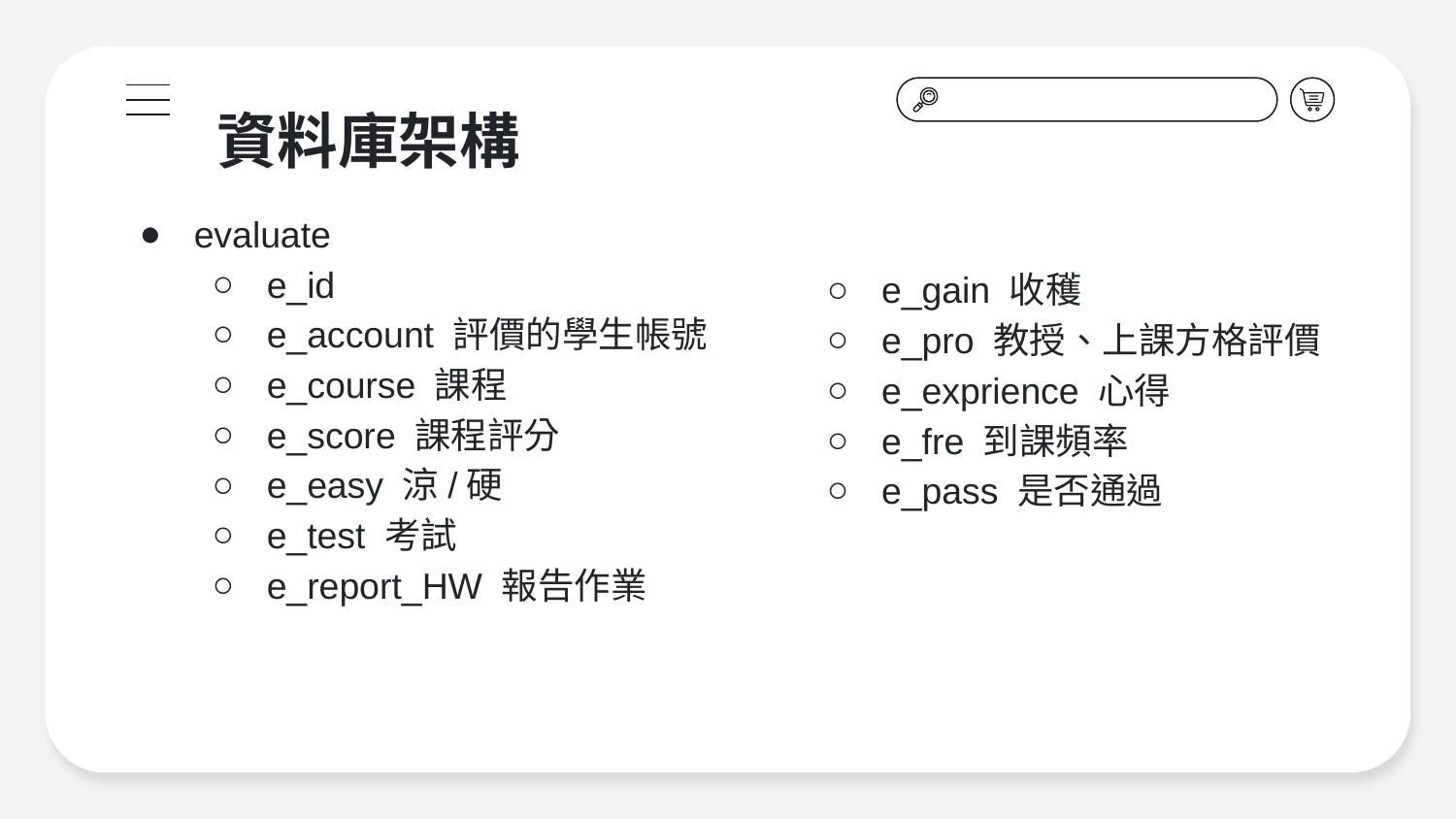

# 資料庫架構
evaluate
e_id
e_account 評價的學生帳號
e_course 課程
e_score 課程評分
e_easy 涼/硬
e_test 考試
e_report_HW 報告作業
e_gain 收穫
e_pro 教授、上課方格評價
e_exprience 心得
e_fre 到課頻率
e_pass 是否通過